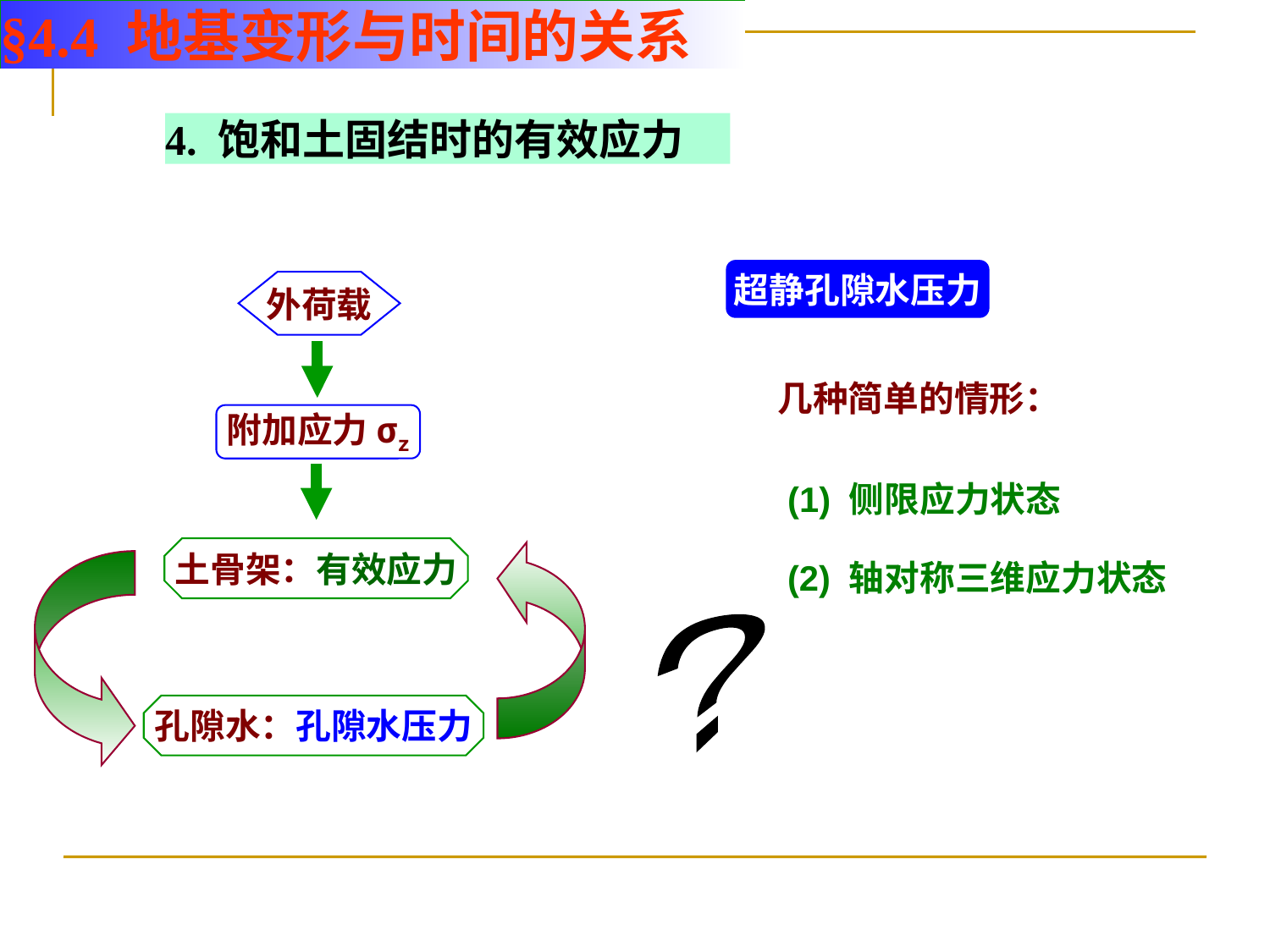

§4.4 地基变形与时间的关系
4. 饱和土固结时的有效应力
超静孔隙水压力
外荷载

几种简单的情形：
附加应力σz

(1) 侧限应力状态
土骨架：有效应力

(2) 轴对称三维应力状态

?
孔隙水：孔隙水压力